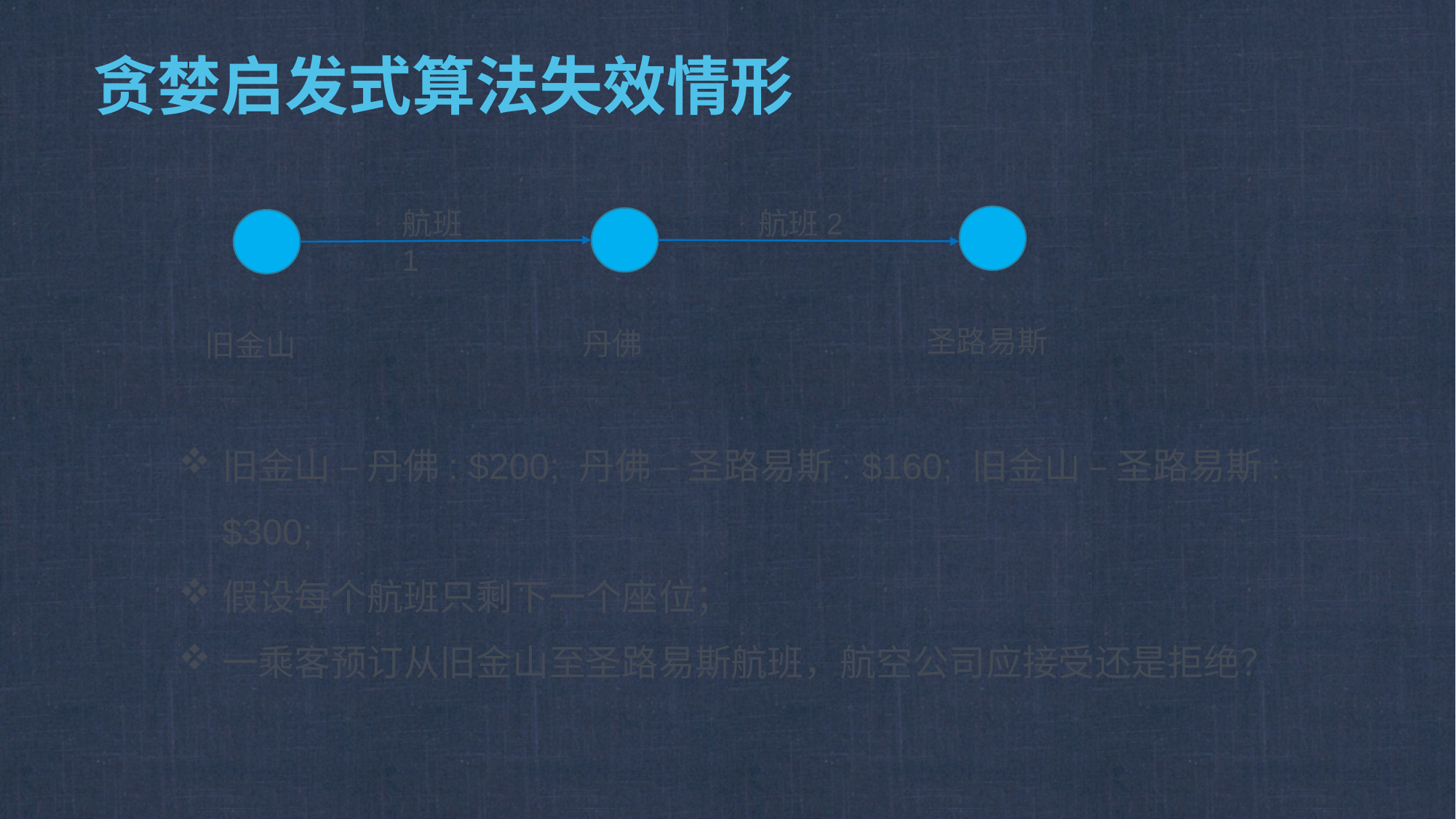

# 贪婪启发式算法失效情形

航班 1
航班2

圣路易斯
丹佛
旧金山
旧金山 – 丹佛: $200; 丹佛 – 圣路易斯: $160; 旧金山 – 圣路易斯: $300;
假设每个航班只剩下一个座位；
一乘客预订从旧金山至圣路易斯航班，航空公司应接受还是拒绝？